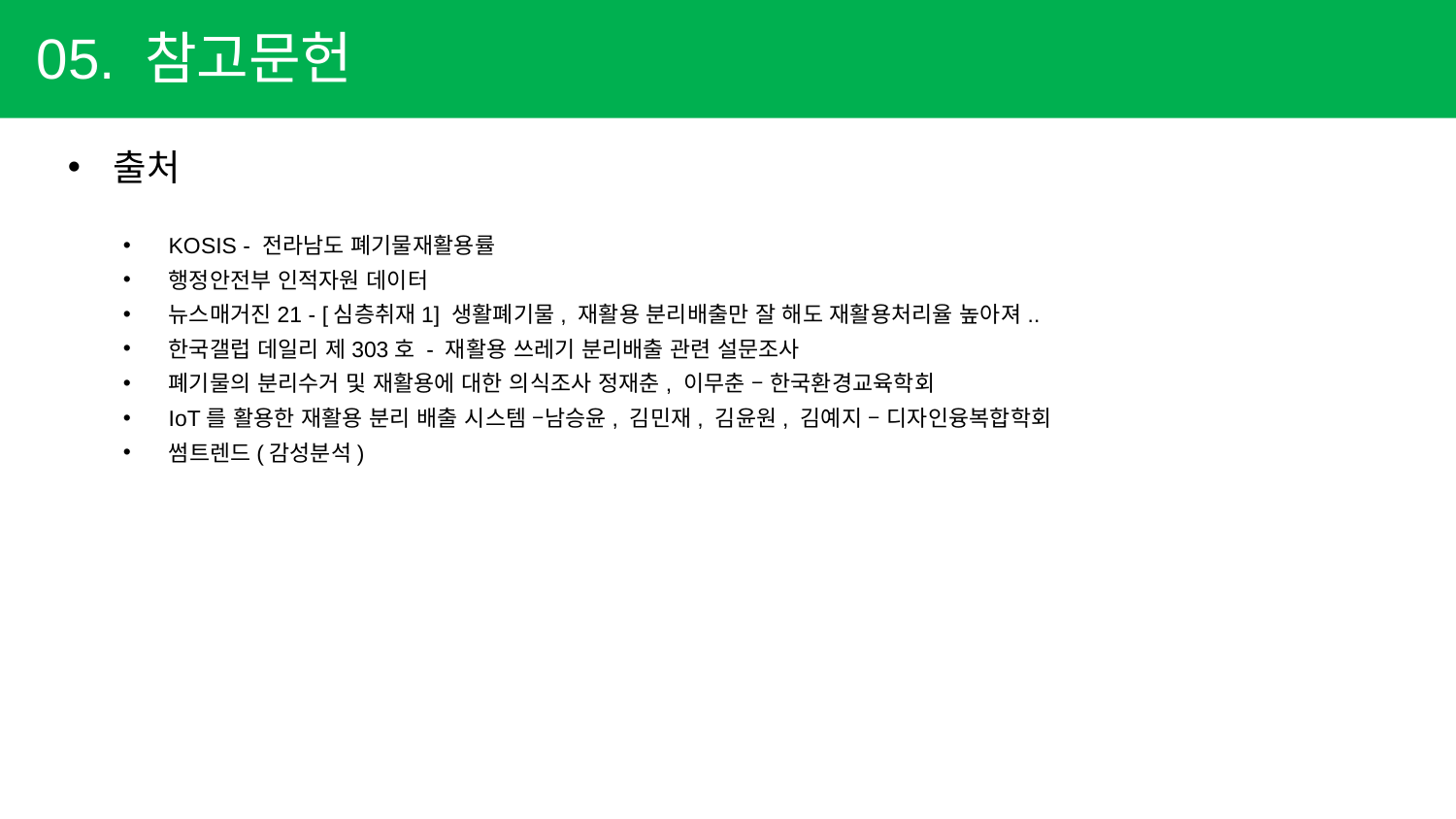

05. 참고문헌
출처
KOSIS - 전라남도 폐기물재활용률
행정안전부 인적자원 데이터
뉴스매거진21 - [심층취재1] 생활폐기물, 재활용 분리배출만 잘 해도 재활용처리율 높아져..
한국갤럽 데일리 제303호 - 재활용 쓰레기 분리배출 관련 설문조사
폐기물의 분리수거 및 재활용에 대한 의식조사 정재춘, 이무춘 – 한국환경교육학회
IoT를 활용한 재활용 분리 배출 시스템 –남승윤, 김민재, 김윤원, 김예지 – 디자인융복합학회
썸트렌드(감성분석)